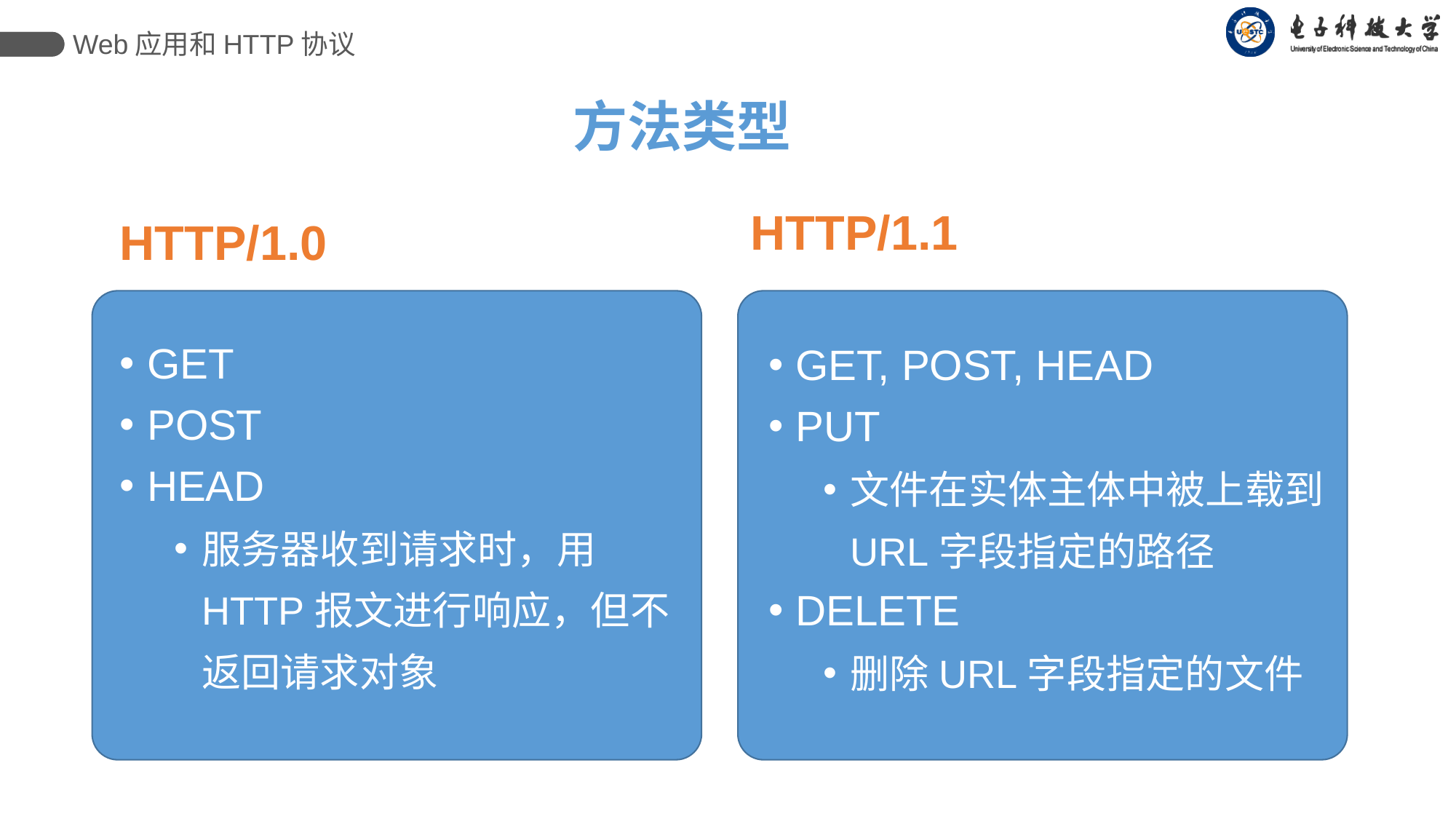

Web应用和HTTP协议

方法类型
HTTP/1.1
HTTP/1.0

GET
POST
HEAD
服务器收到请求时，用HTTP报文进行响应，但不返回请求对象

GET, POST, HEAD
PUT
文件在实体主体中被上载到URL字段指定的路径
DELETE
删除URL字段指定的文件